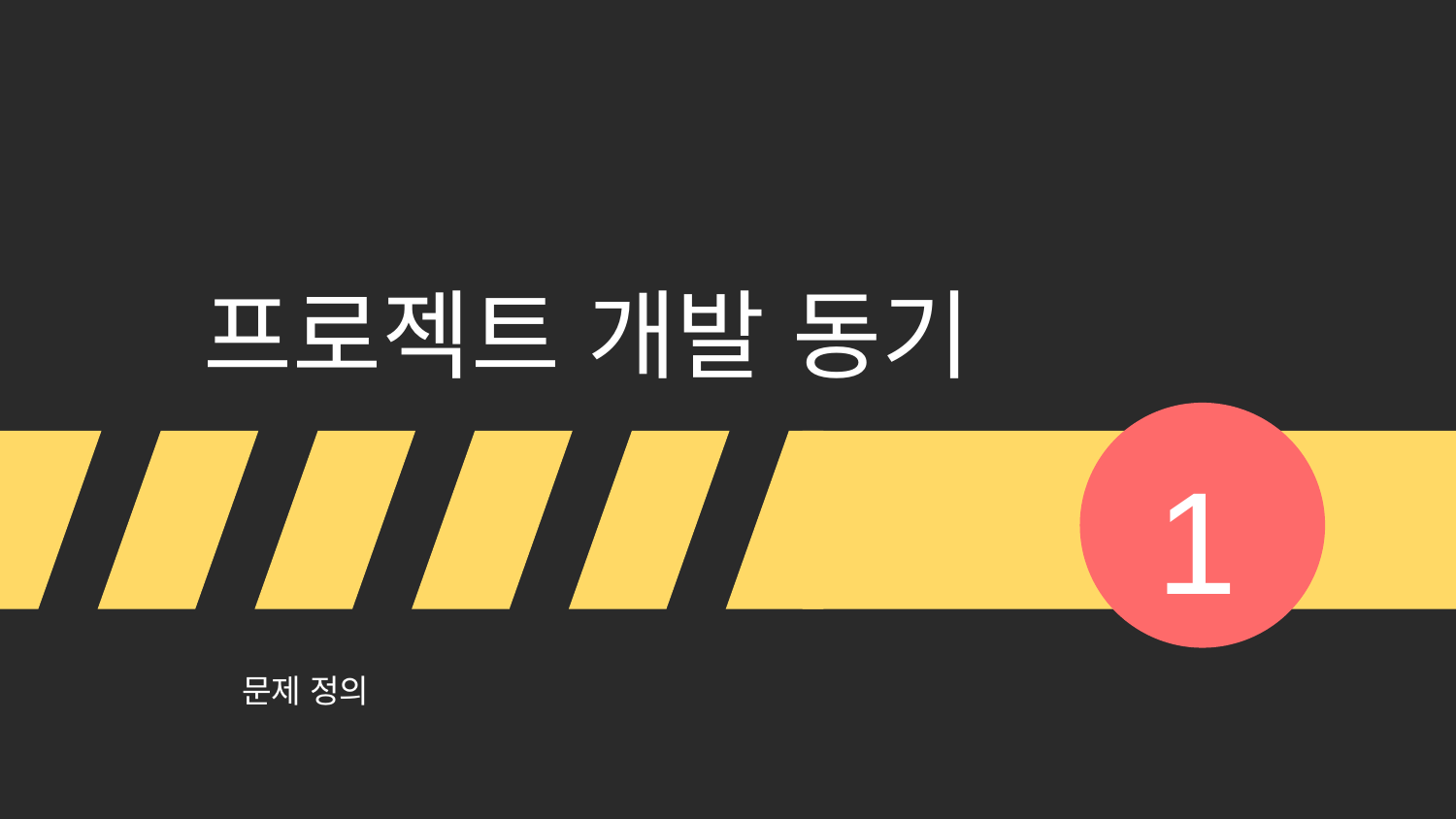

# 프로젝트 개발 동기

1
문제 정의